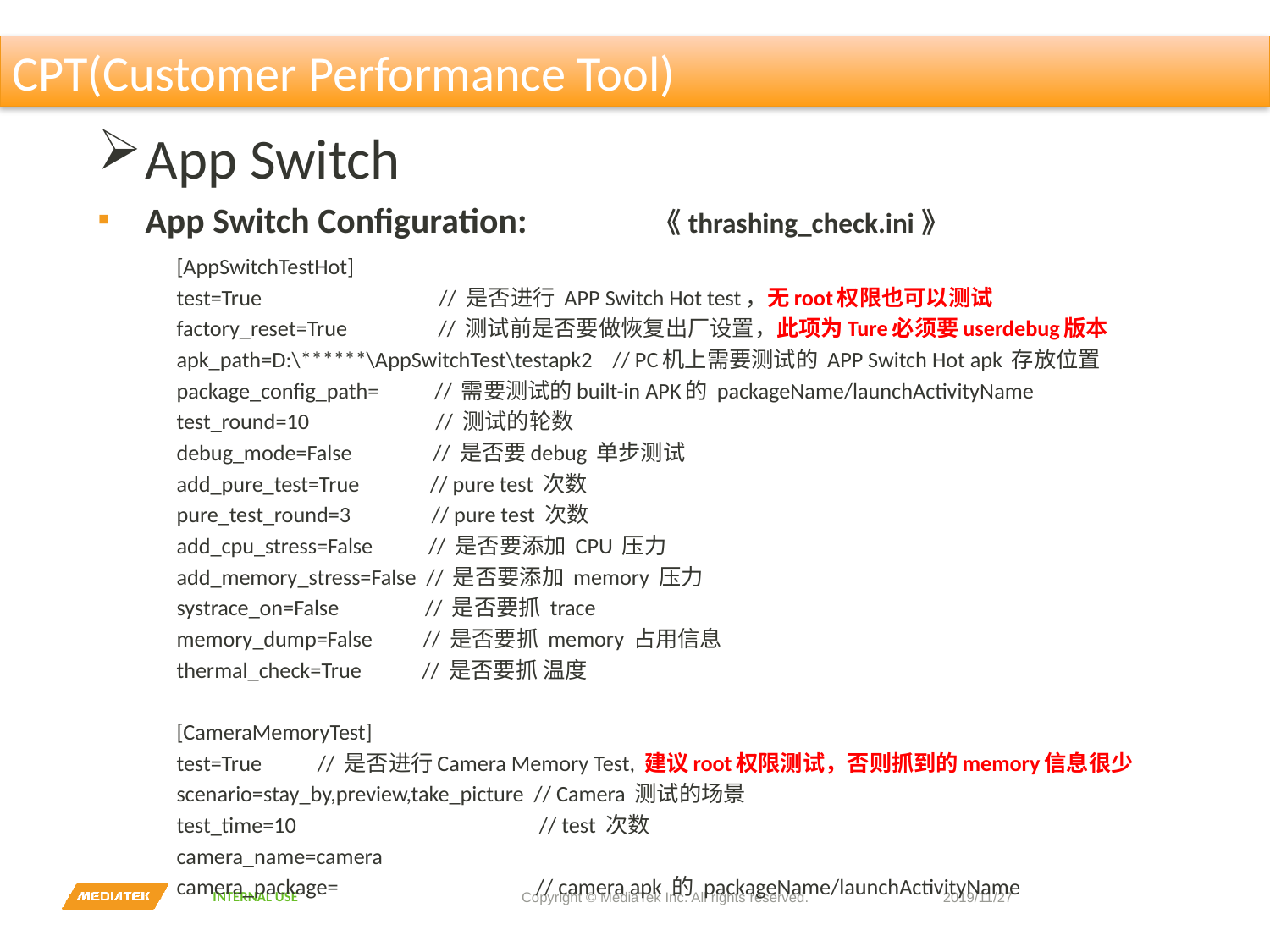

CPT(Customer Performance Tool)
App Switch
App Switch Configuration: 	《thrashing_check.ini》

[AppSwitchTestHot]
test=True                                   // 是否进行 APP Switch Hot test，无root权限也可以测试
factory_reset=True                  // 测试前是否要做恢复出厂设置，此项为Ture必须要userdebug版本
apk_path=D:\******\AppSwitchTest\testapk2    // PC机上需要测试的 APP Switch Hot apk 存放位置
package_config_path=           // 需要测试的built-in APK的 packageName/launchActivityName
test_round=10                         // 测试的轮数
debug_mode=False                // 是否要debug 单步测试
add_pure_test=True              // pure test 次数
pure_test_round=3                // pure test 次数
add_cpu_stress=False           // 是否要添加 CPU 压力
add_memory_stress=False  // 是否要添加 memory 压力
systrace_on=False                 // 是否要抓 trace
memory_dump=False          // 是否要抓 memory 占用信息
thermal_check=True            // 是否要抓 温度

[CameraMemoryTest]
test=True           // 是否进行Camera Memory Test, 建议root权限测试，否则抓到的memory信息很少
scenario=stay_by,preview,take_picture  // Camera 测试的场景
test_time=10                                                // test 次数
camera_name=camera
camera_package=                                       // camera apk 的 packageName/launchActivityName
Copyright © MediaTek Inc. All rights reserved.
2019/11/27